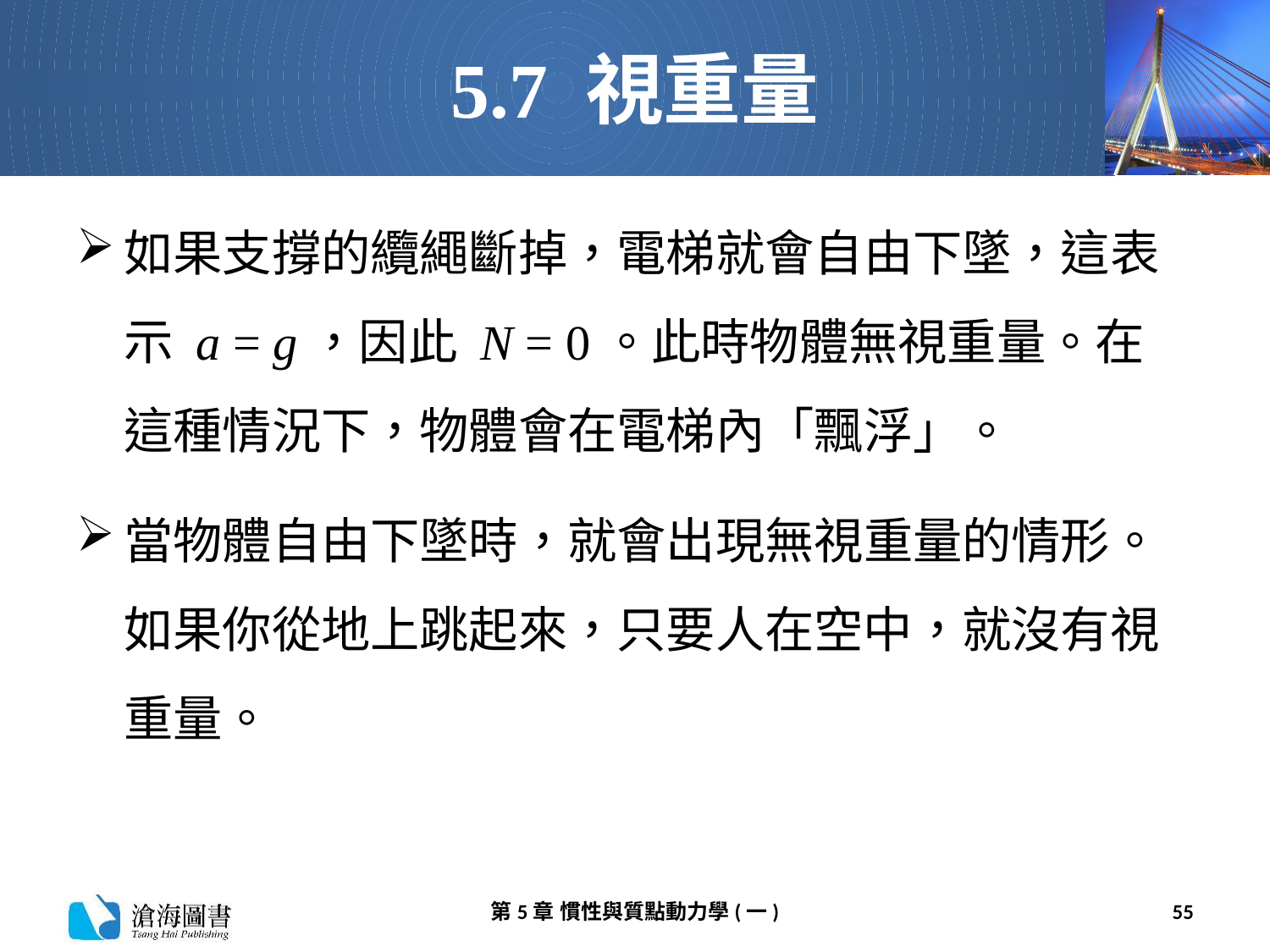

# 5.7 視重量
如果支撐的纜繩斷掉，電梯就會自由下墜，這表示 a = g，因此 N = 0。此時物體無視重量。在這種情況下，物體會在電梯內「飄浮」。
當物體自由下墜時，就會出現無視重量的情形。如果你從地上跳起來，只要人在空中，就沒有視重量。
第5章 慣性與質點動力學(一)
55